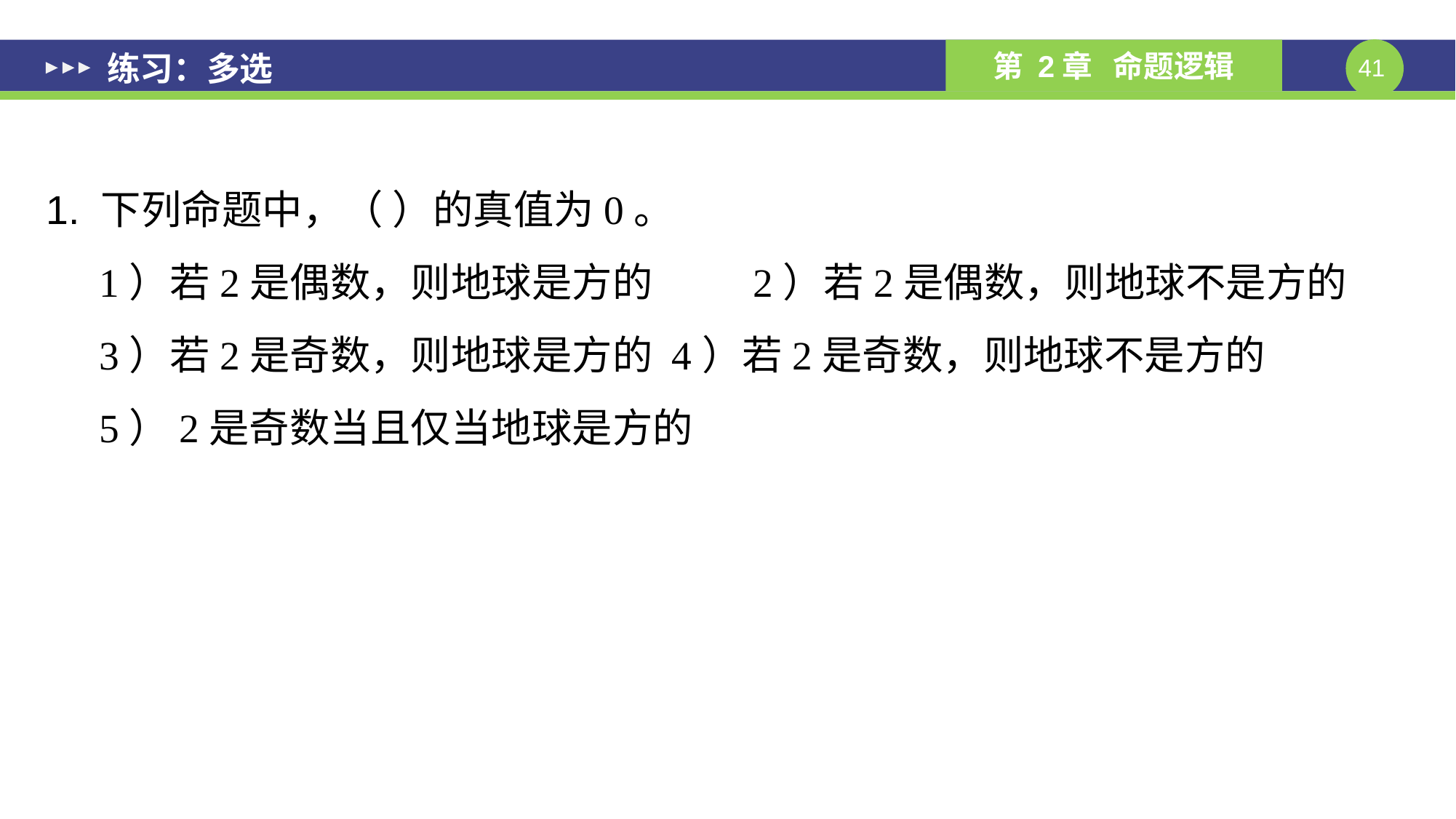

# 练习：多选
下列命题中，（ ）的真值为0。
1）若2是偶数，则地球是方的	  2）若2是偶数，则地球不是方的
3）若2是奇数，则地球是方的 4）若2是奇数，则地球不是方的
5）2是奇数当且仅当地球是方的